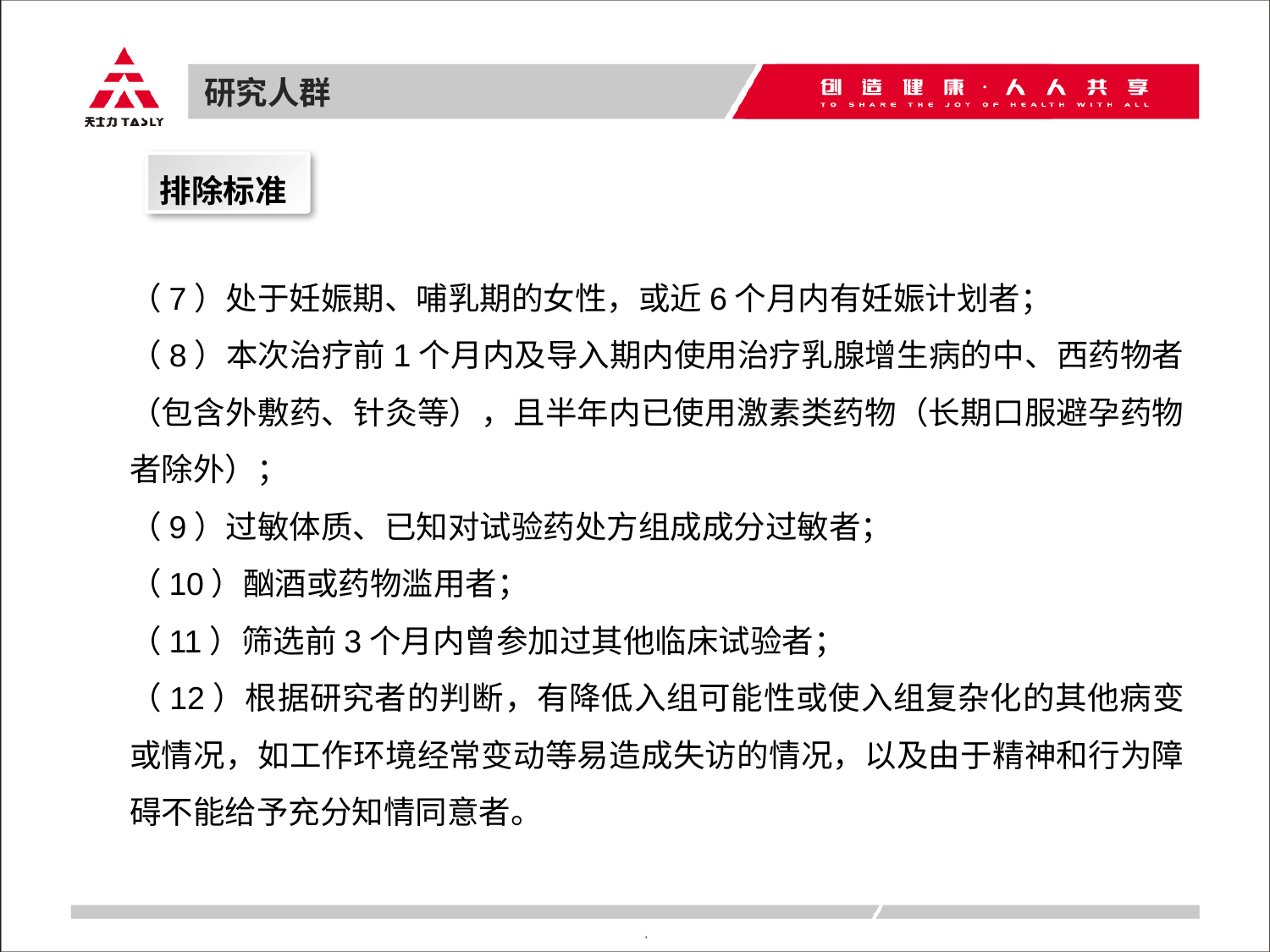

研究人群
排除标准
（7）处于妊娠期、哺乳期的女性，或近6个月内有妊娠计划者；
（8）本次治疗前1个月内及导入期内使用治疗乳腺增生病的中、西药物者（包含外敷药、针灸等），且半年内已使用激素类药物（长期口服避孕药物者除外）；
（9）过敏体质、已知对试验药处方组成成分过敏者；
（10）酗酒或药物滥用者；
（11）筛选前3个月内曾参加过其他临床试验者；
（12）根据研究者的判断，有降低入组可能性或使入组复杂化的其他病变或情况，如工作环境经常变动等易造成失访的情况，以及由于精神和行为障碍不能给予充分知情同意者。